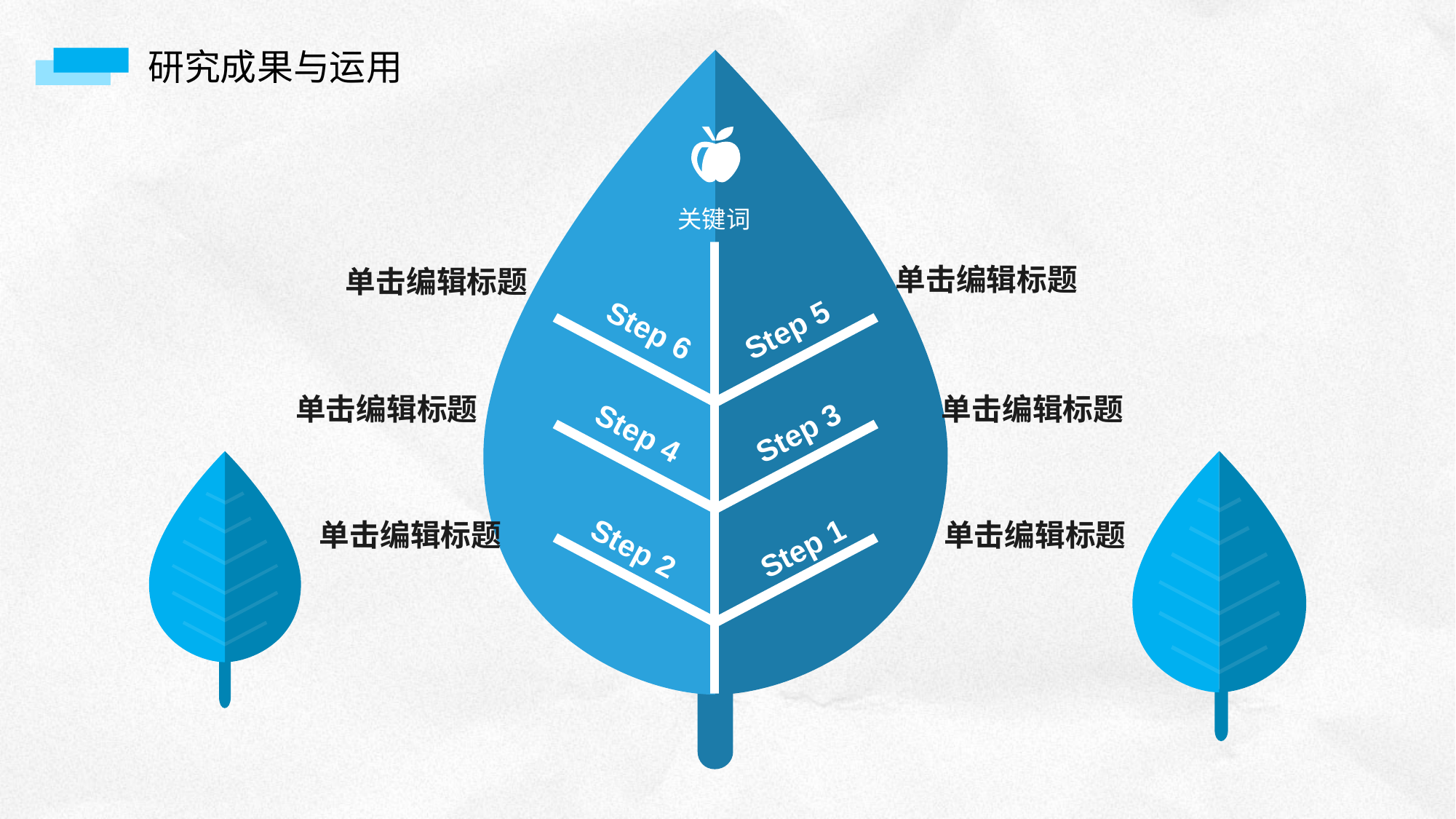

研究成果与运用

关键词

Step 5
Step 6

Step 3
Step 4

Step 1
Step 2

单击编辑标题
单击编辑标题
单击编辑标题
单击编辑标题

单击编辑标题
单击编辑标题